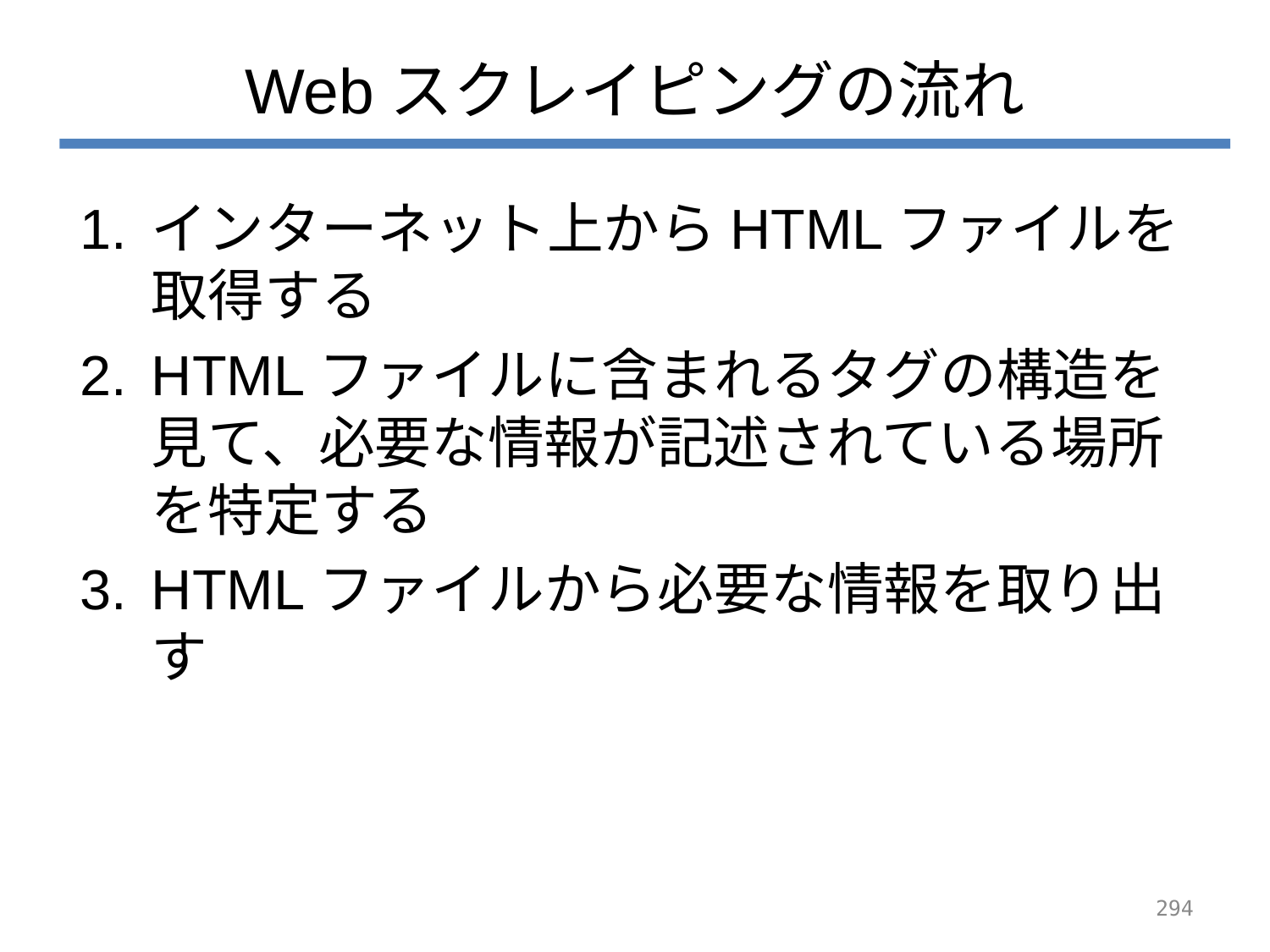

# Webスクレイピングの流れ
インターネット上からHTMLファイルを取得する
HTMLファイルに含まれるタグの構造を見て、必要な情報が記述されている場所を特定する
HTMLファイルから必要な情報を取り出す
294